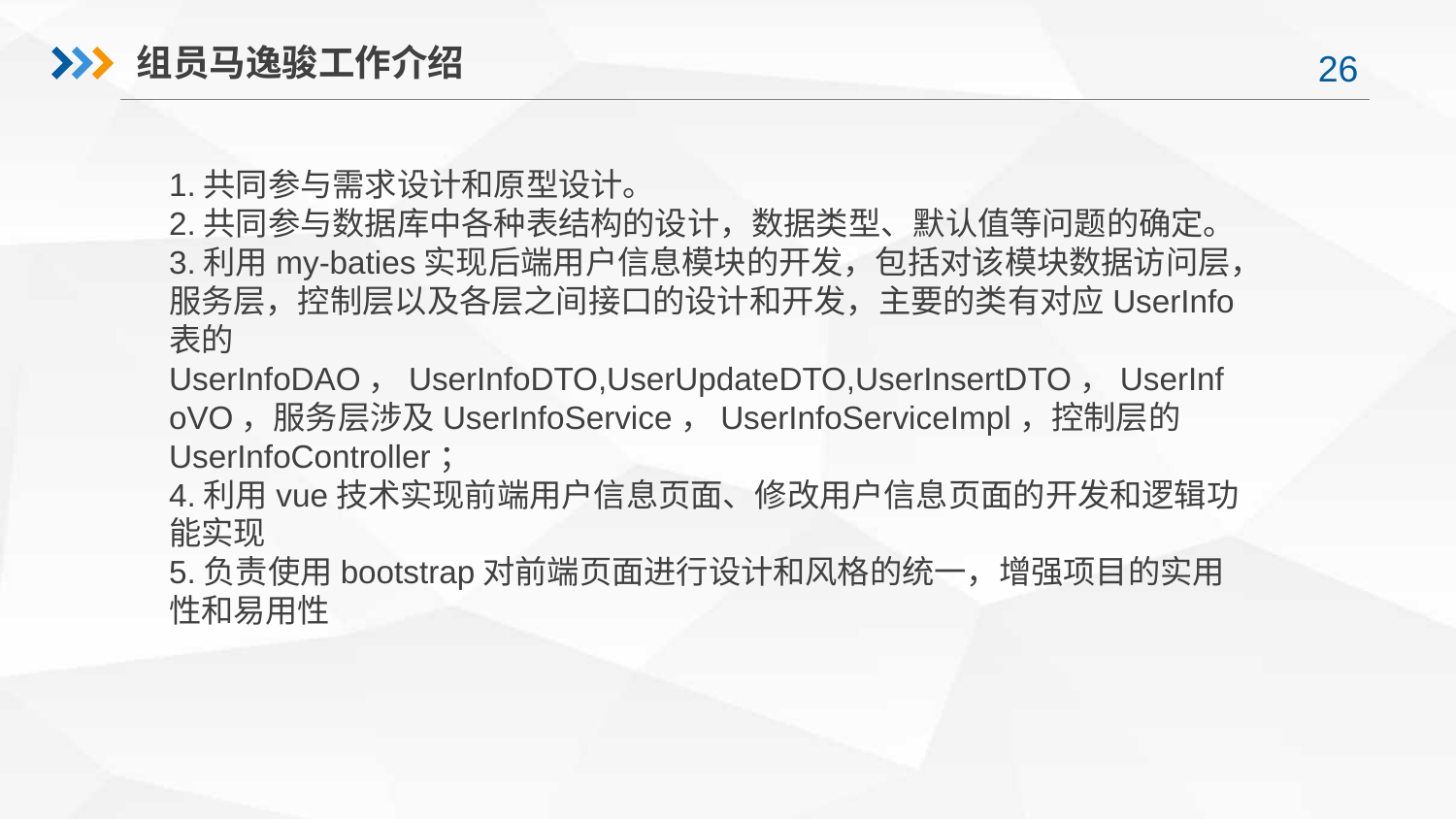

组员马逸骏工作介绍
1.共同参与需求设计和原型设计。
2.共同参与数据库中各种表结构的设计，数据类型、默认值等问题的确定。
3.利用my-baties实现后端用户信息模块的开发，包括对该模块数据访问层，服务层，控制层以及各层之间接口的设计和开发，主要的类有对应UserInfo表的UserInfoDAO，UserInfoDTO,UserUpdateDTO,UserInsertDTO，UserInfoVO，服务层涉及UserInfoService，UserInfoServiceImpl，控制层的UserInfoController；
4.利用vue技术实现前端用户信息页面、修改用户信息页面的开发和逻辑功能实现
5.负责使用bootstrap对前端页面进行设计和风格的统一，增强项目的实用性和易用性